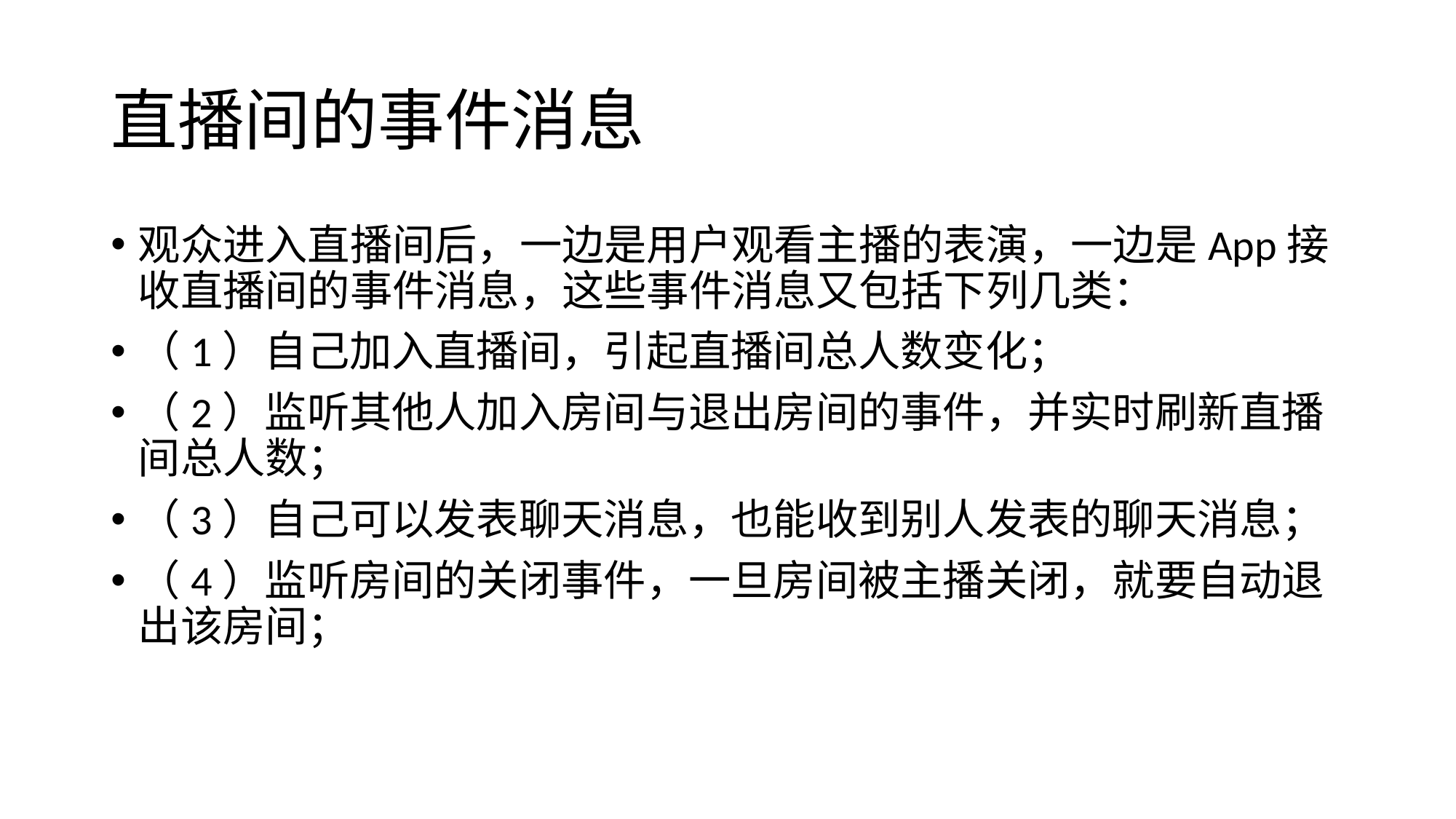

# 直播间的事件消息
观众进入直播间后，一边是用户观看主播的表演，一边是App接收直播间的事件消息，这些事件消息又包括下列几类：
（1）自己加入直播间，引起直播间总人数变化；
（2）监听其他人加入房间与退出房间的事件，并实时刷新直播间总人数；
（3）自己可以发表聊天消息，也能收到别人发表的聊天消息；
（4）监听房间的关闭事件，一旦房间被主播关闭，就要自动退出该房间；